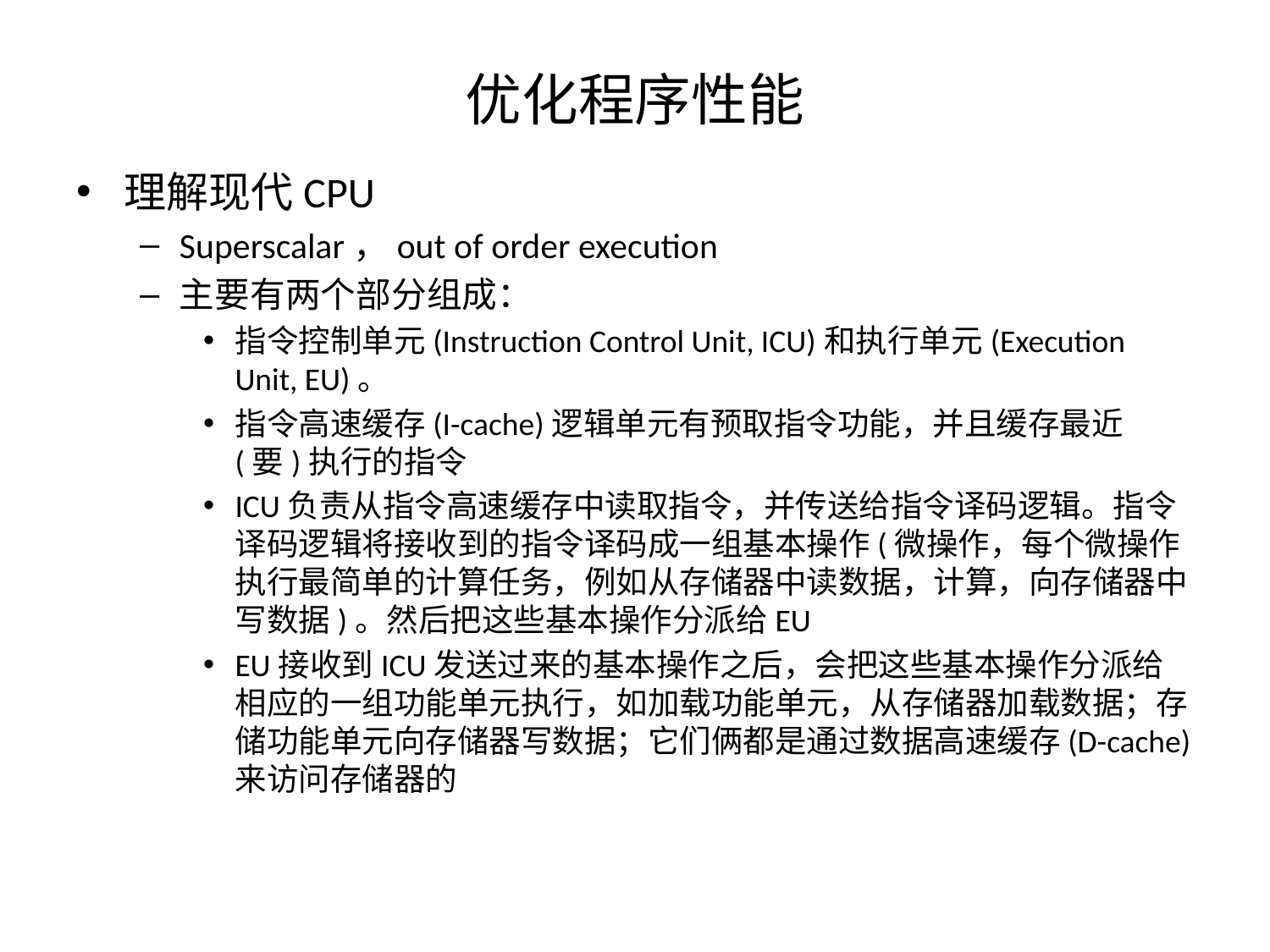

# 优化程序性能
理解现代CPU
Superscalar，out of order execution
主要有两个部分组成：
指令控制单元(Instruction Control Unit, ICU)和执行单元(Execution Unit, EU)。
指令高速缓存(I-cache)逻辑单元有预取指令功能，并且缓存最近(要)执行的指令
ICU负责从指令高速缓存中读取指令，并传送给指令译码逻辑。指令译码逻辑将接收到的指令译码成一组基本操作(微操作，每个微操作执行最简单的计算任务，例如从存储器中读数据，计算，向存储器中写数据)。然后把这些基本操作分派给EU
EU接收到ICU发送过来的基本操作之后，会把这些基本操作分派给相应的一组功能单元执行，如加载功能单元，从存储器加载数据；存储功能单元向存储器写数据；它们俩都是通过数据高速缓存(D-cache)来访问存储器的